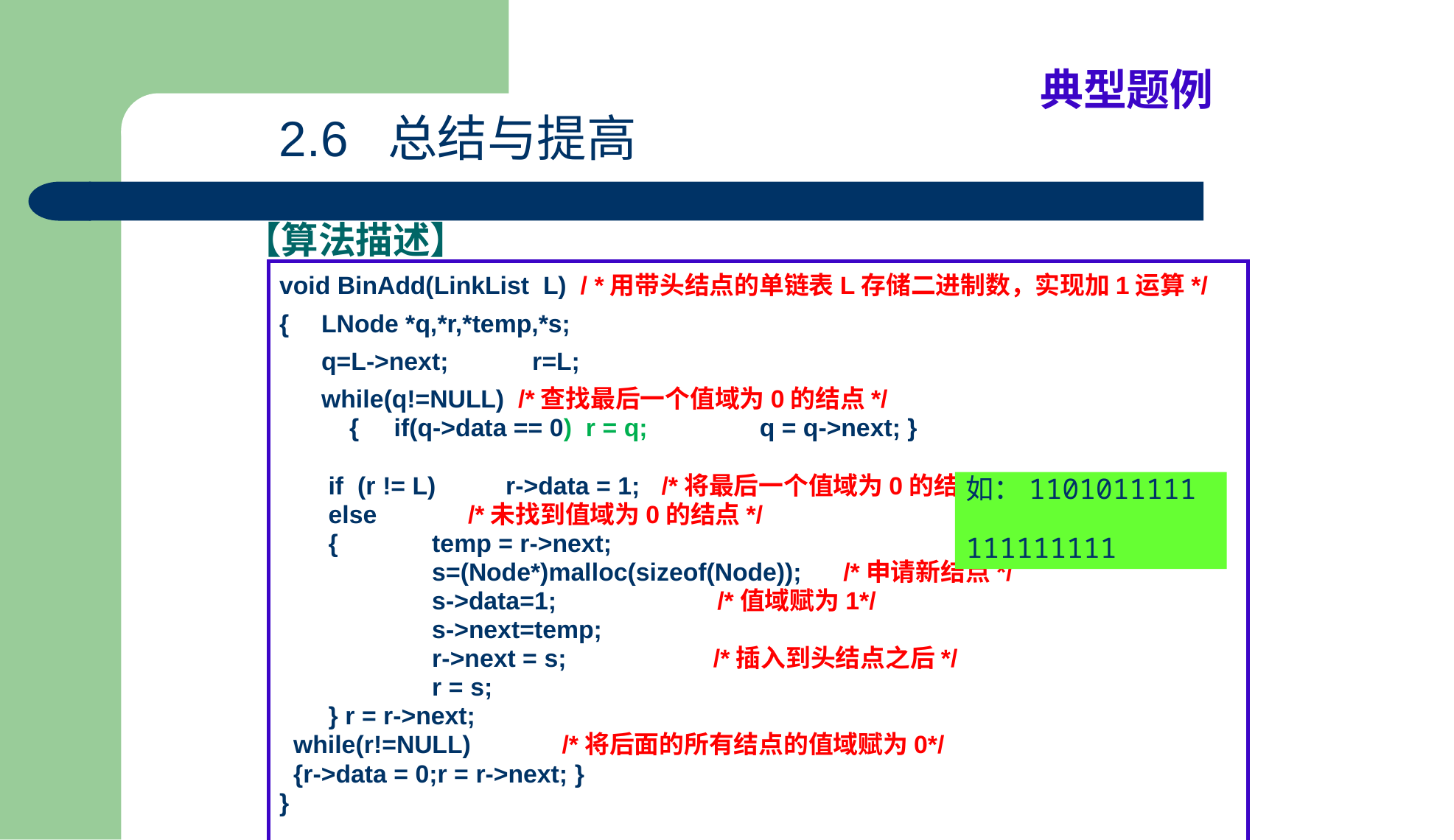

典型题例
2.6  总结与提高
# 【算法描述】
void BinAdd(LinkList  L)  / *用带头结点的单链表L存储二进制数，实现加1运算*/
{	LNode *q,*r,*temp,*s;
	q=L->next;            r=L;
	while(q!=NULL)  /*查找最后一个值域为0的结点*/
	    {     if(q->data == 0)  r = q;                q = q->next; }

       if  (r != L)          r->data = 1;   /*将最后一个值域为0的结点的值域赋为1*/
       else             /*未找到值域为0的结点*/
	 {	temp = r->next;
		s=(Node*)malloc(sizeof(Node));      /*申请新结点*/
		s->data=1;                       /*值域赋为1*/
		s->next=temp;
		r->next = s;                     /*插入到头结点之后*/
		r = s;
	 } r = r->next;
  while(r!=NULL)             /*将后面的所有结点的值域赋为0*/
  {r->data = 0;r = r->next; }
}
如：1101011111
       111111111